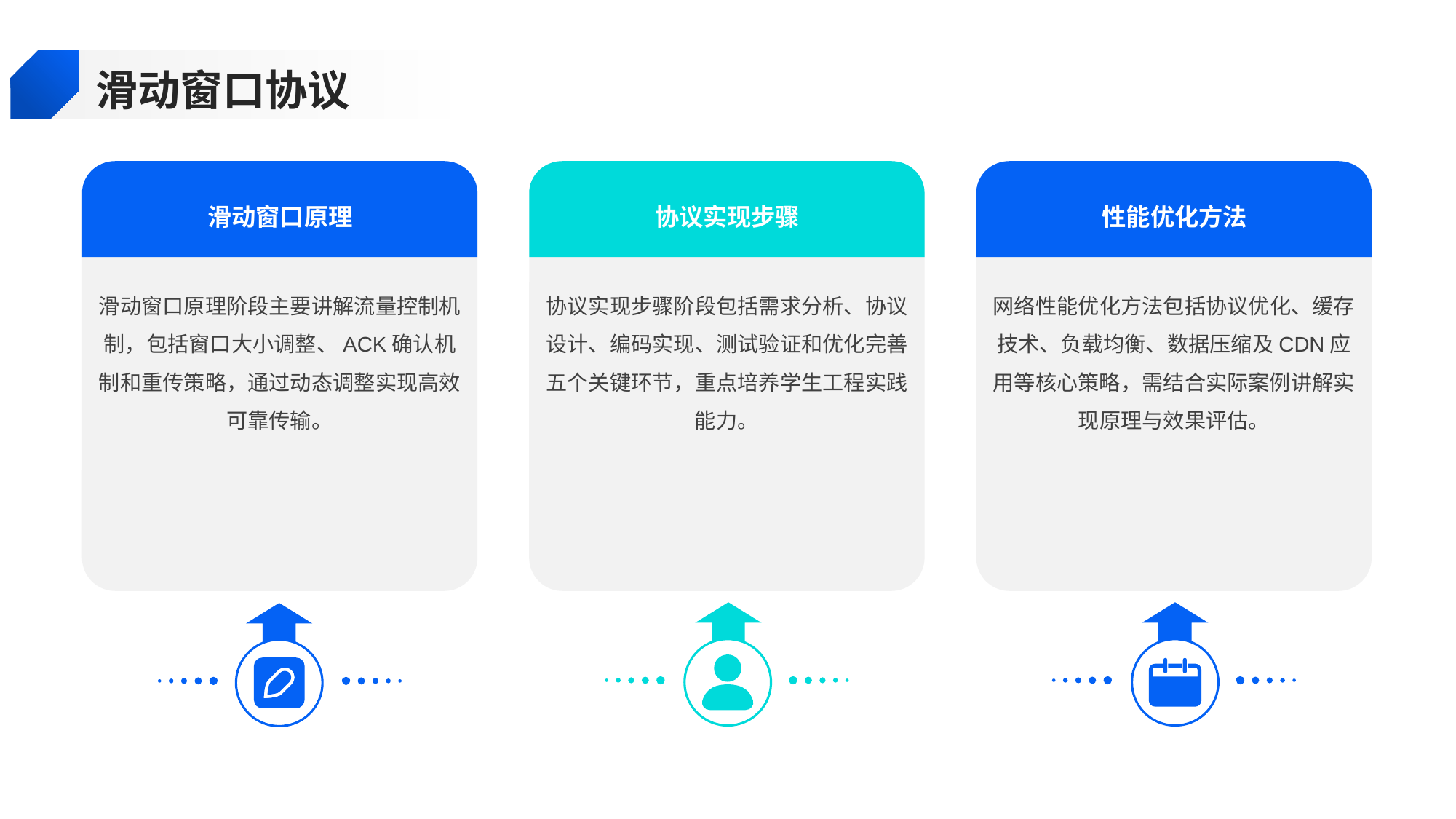

滑动窗口协议

滑动窗口原理
协议实现步骤
性能优化方法
滑动窗口原理阶段主要讲解流量控制机制，包括窗口大小调整、ACK确认机制和重传策略，通过动态调整实现高效可靠传输。
协议实现步骤阶段包括需求分析、协议设计、编码实现、测试验证和优化完善五个关键环节，重点培养学生工程实践能力。
网络性能优化方法包括协议优化、缓存技术、负载均衡、数据压缩及CDN应用等核心策略，需结合实际案例讲解实现原理与效果评估。